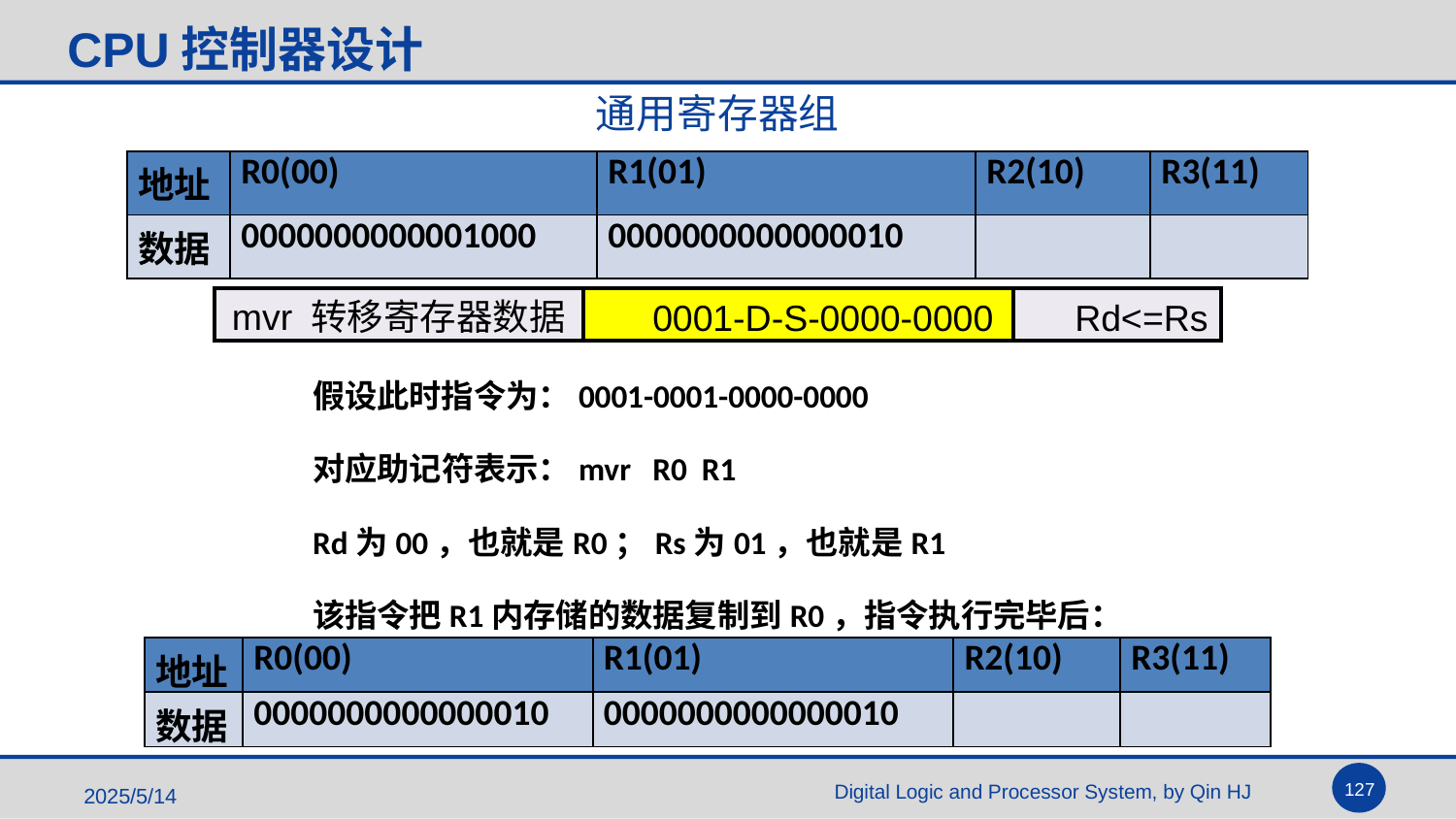

CPU控制器设计
# 通用寄存器组
| 地址 | R0(00) | R1(01) | R2(10) | R3(11) |
| --- | --- | --- | --- | --- |
| 数据 | 0000000000001000 | 0000000000000010 |  |  |
| mvr 转移寄存器数据 | 0001-D-S-0000-0000 | Rd<=Rs |
| --- | --- | --- |
假设此时指令为：0001-0001-0000-0000
对应助记符表示：mvr   R0  R1
Rd为00，也就是R0；Rs为01，也就是R1
该指令把R1内存储的数据复制到R0，指令执行完毕后：
| 地址 | R0(00) | R1(01) | R2(10) | R3(11) |
| --- | --- | --- | --- | --- |
| 数据 | 0000000000000010 | 0000000000000010 |  |  |
127
2025/5/14